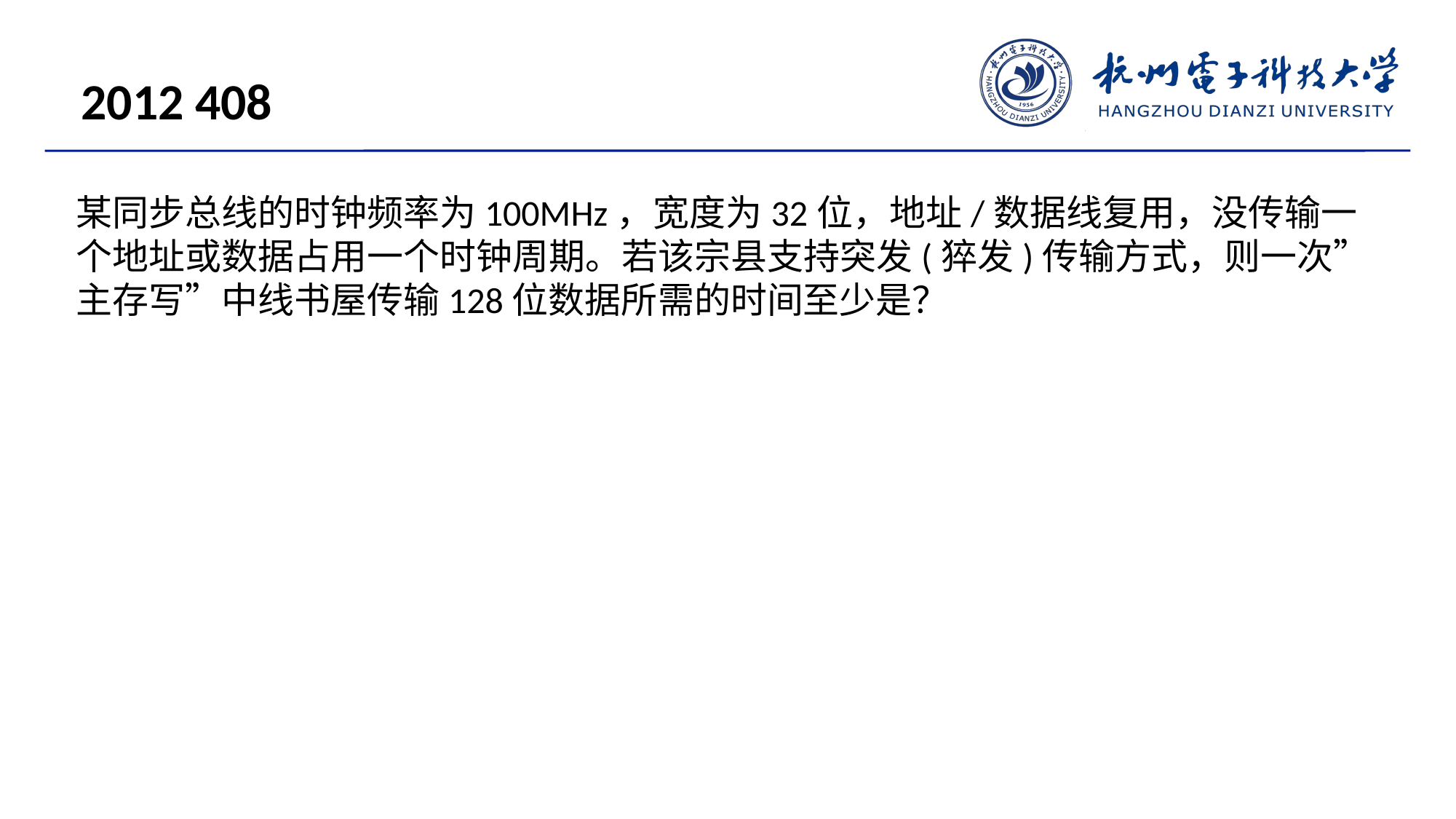

2012 408
某同步总线的时钟频率为100MHz，宽度为32位，地址/数据线复用，没传输一个地址或数据占用一个时钟周期。若该宗县支持突发(猝发)传输方式，则一次”主存写”中线书屋传输128位数据所需的时间至少是？